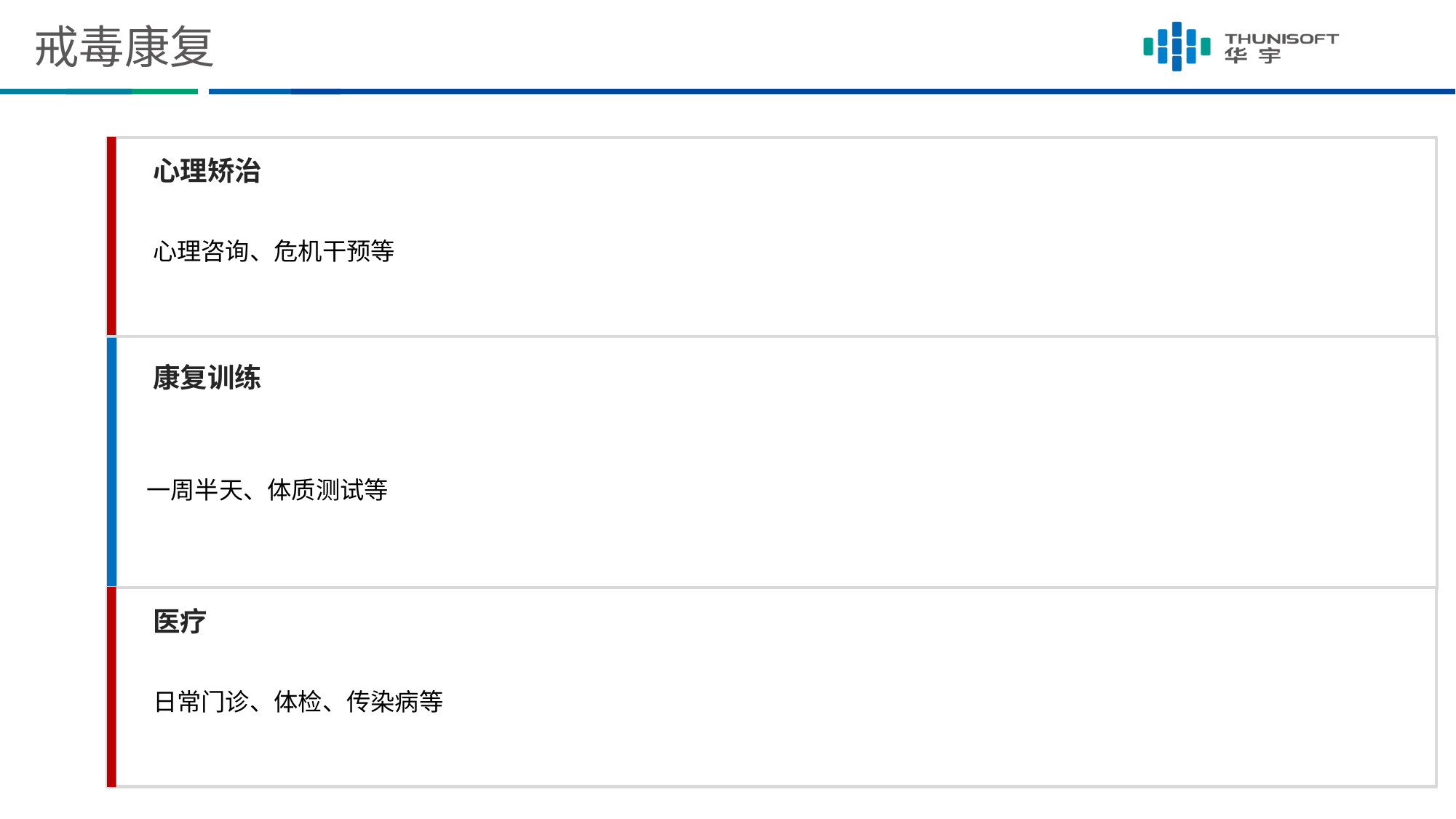

# 戒毒康复

心理矫治
心理咨询、危机干预等

康复训练
一周半天、体质测试等

医疗
日常门诊、体检、传染病等